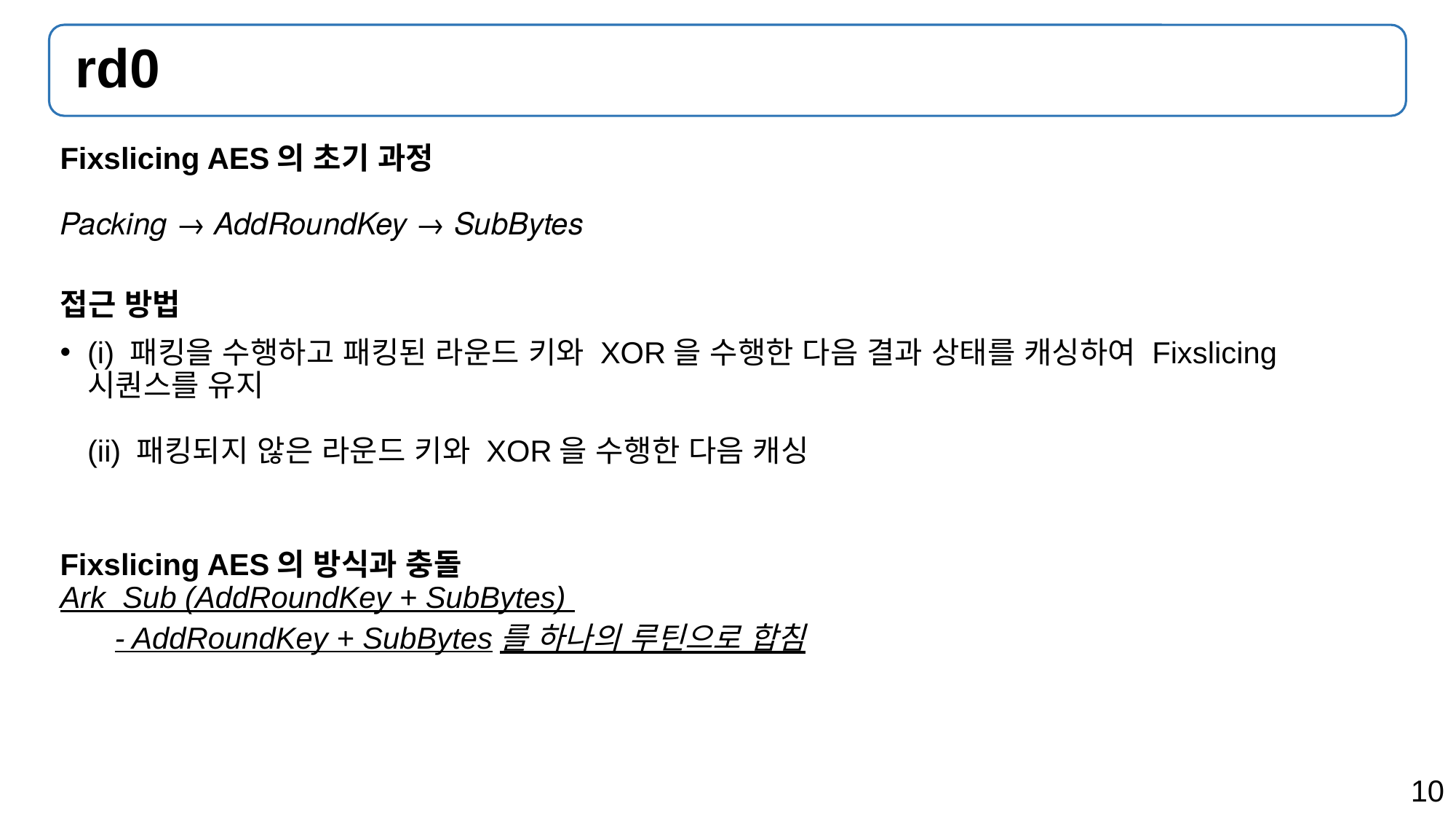

# rd0
Fixslicing AES의 초기 과정
Packing → AddRoundKey → SubBytes
접근 방법
(i) 패킹을 수행하고 패킹된 라운드 키와 XOR을 수행한 다음 결과 상태를 캐싱하여 Fixslicing 시퀀스를 유지
(ii) 패킹되지 않은 라운드 키와 XOR을 수행한 다음 캐싱
Fixslicing AES의 방식과 충돌
Ark_Sub (AddRoundKey + SubBytes)
- AddRoundKey + SubBytes를 하나의 루틴으로 합침